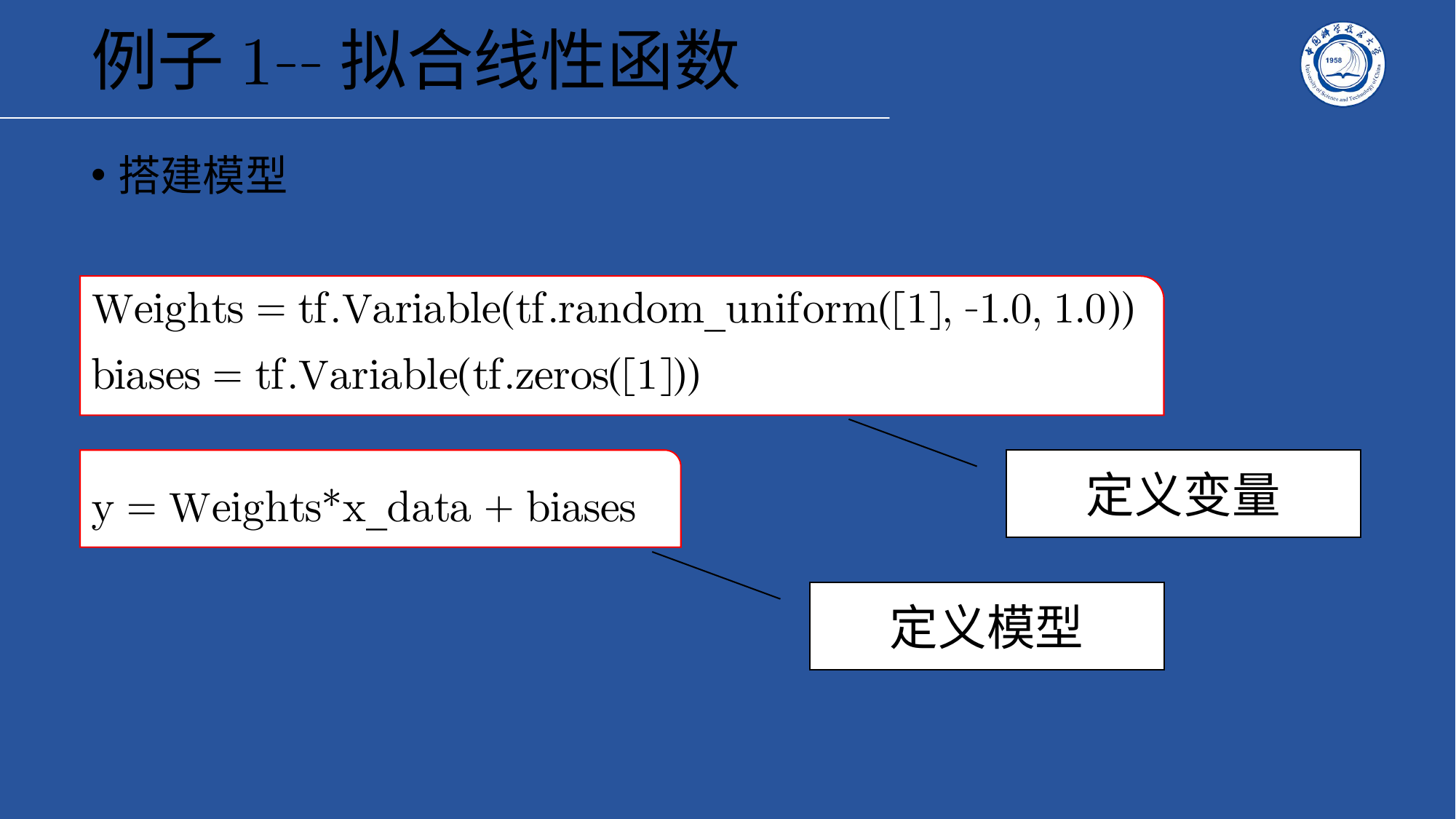

# 例子1--拟合线性函数
20
搭建模型

Weights = tf.Variable(tf.random_uniform([1], -1.0, 1.0))
biases = tf.Variable(tf.zeros([1]))

y = Weights*x_data + biases

定义变量
定义模型